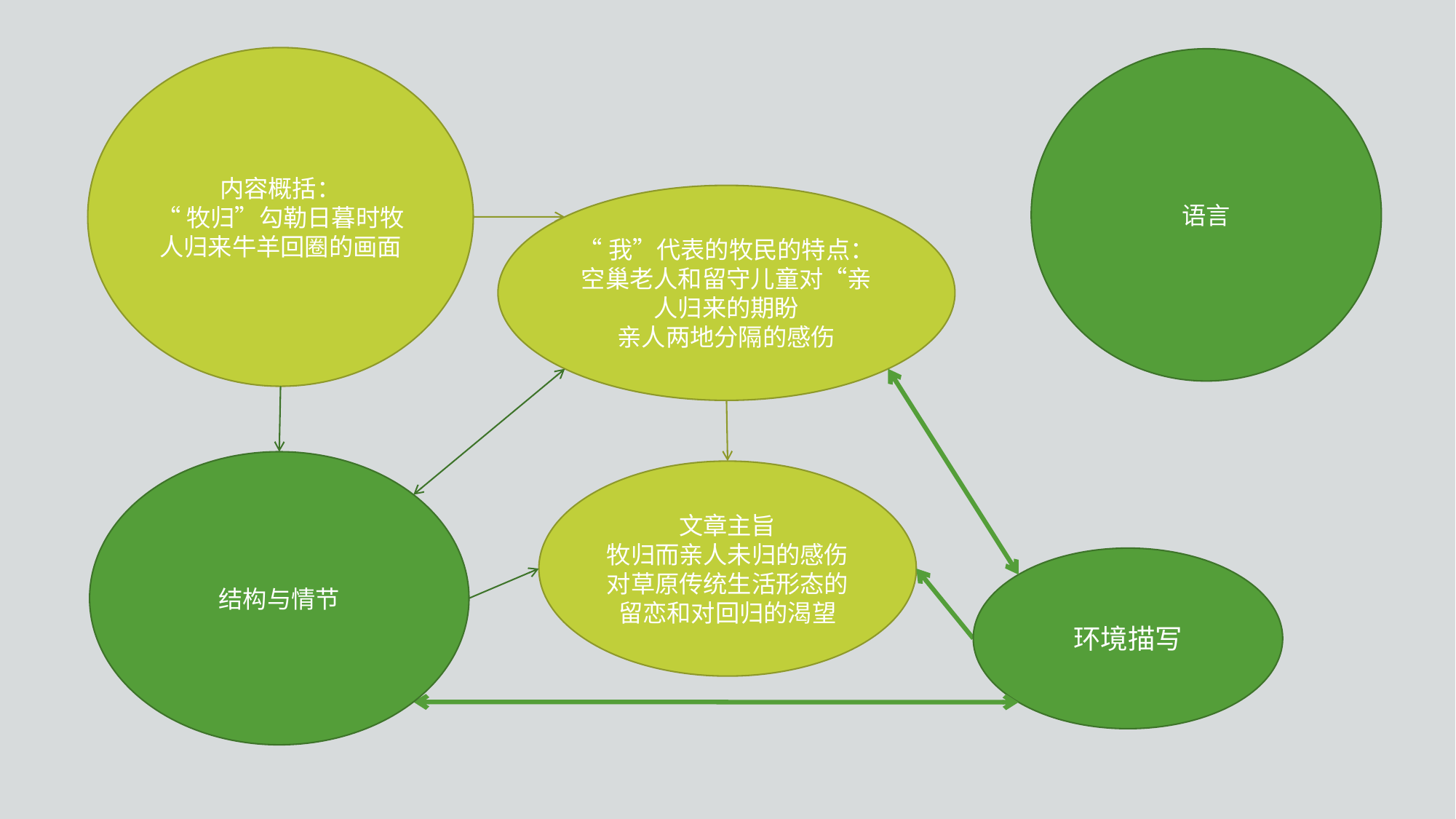

内容概括：
“牧归”勾勒日暮时牧人归来牛羊回圈的画面
语言
“我”代表的牧民的特点：
空巢老人和留守儿童对“亲人归来的期盼
亲人两地分隔的感伤
结构与情节
文章主旨
牧归而亲人未归的感伤
对草原传统生活形态的留恋和对回归的渴望
环境描写